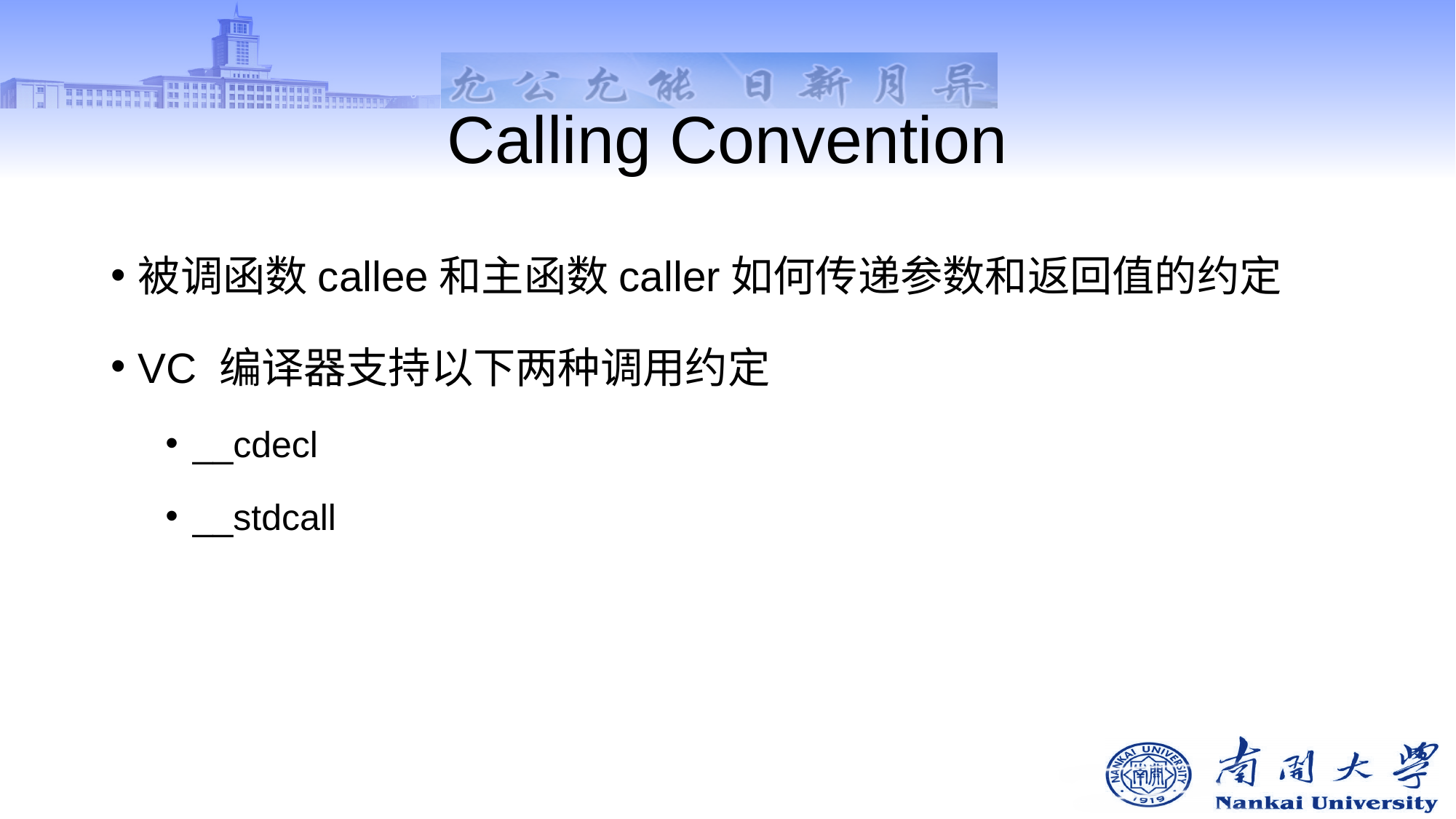

# Calling Convention
被调函数callee和主函数caller如何传递参数和返回值的约定
VC 编译器支持以下两种调用约定
__cdecl
__stdcall